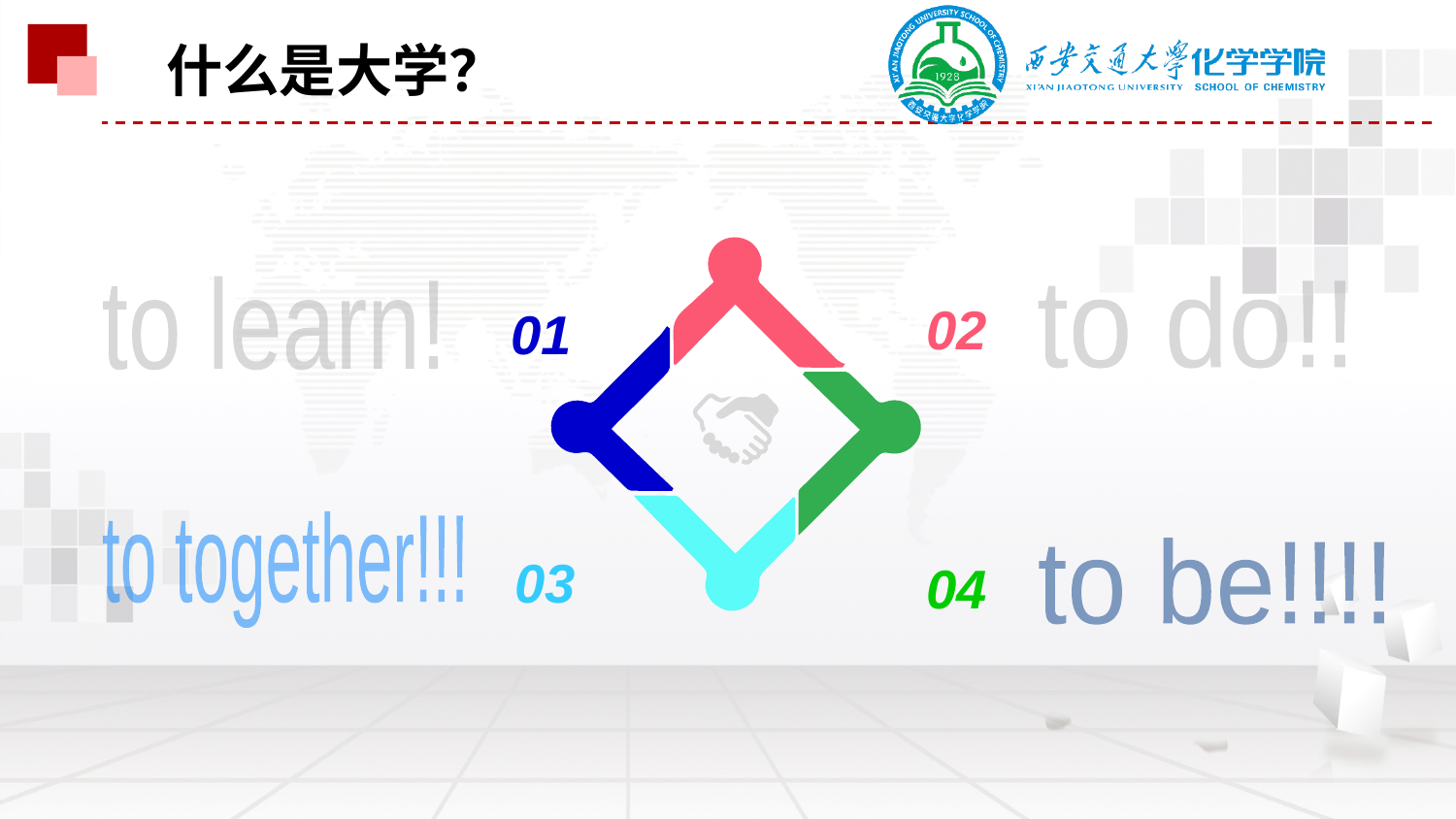

什么是大学？

to learn!
to do!!
02
01

to together!!!
to be!!!!
03
04